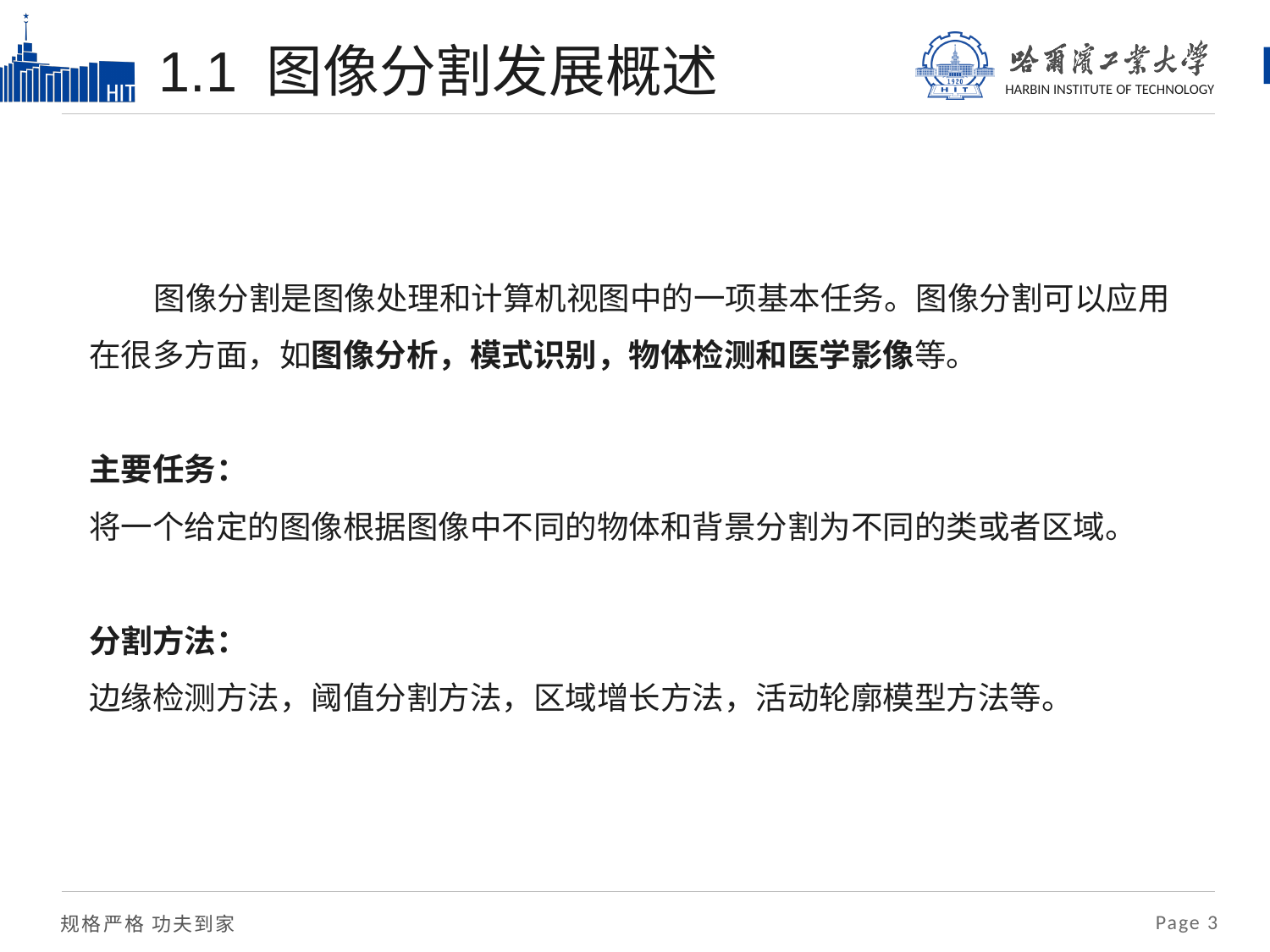

# 1.1 图像分割发展概述
        图像分割是图像处理和计算机视图中的一项基本任务。图像分割可以应用在很多方面，如图像分析，模式识别，物体检测和医学影像等。

主要任务：
将一个给定的图像根据图像中不同的物体和背景分割为不同的类或者区域。

分割方法：
边缘检测方法，阈值分割方法，区域增长方法，活动轮廓模型方法等。